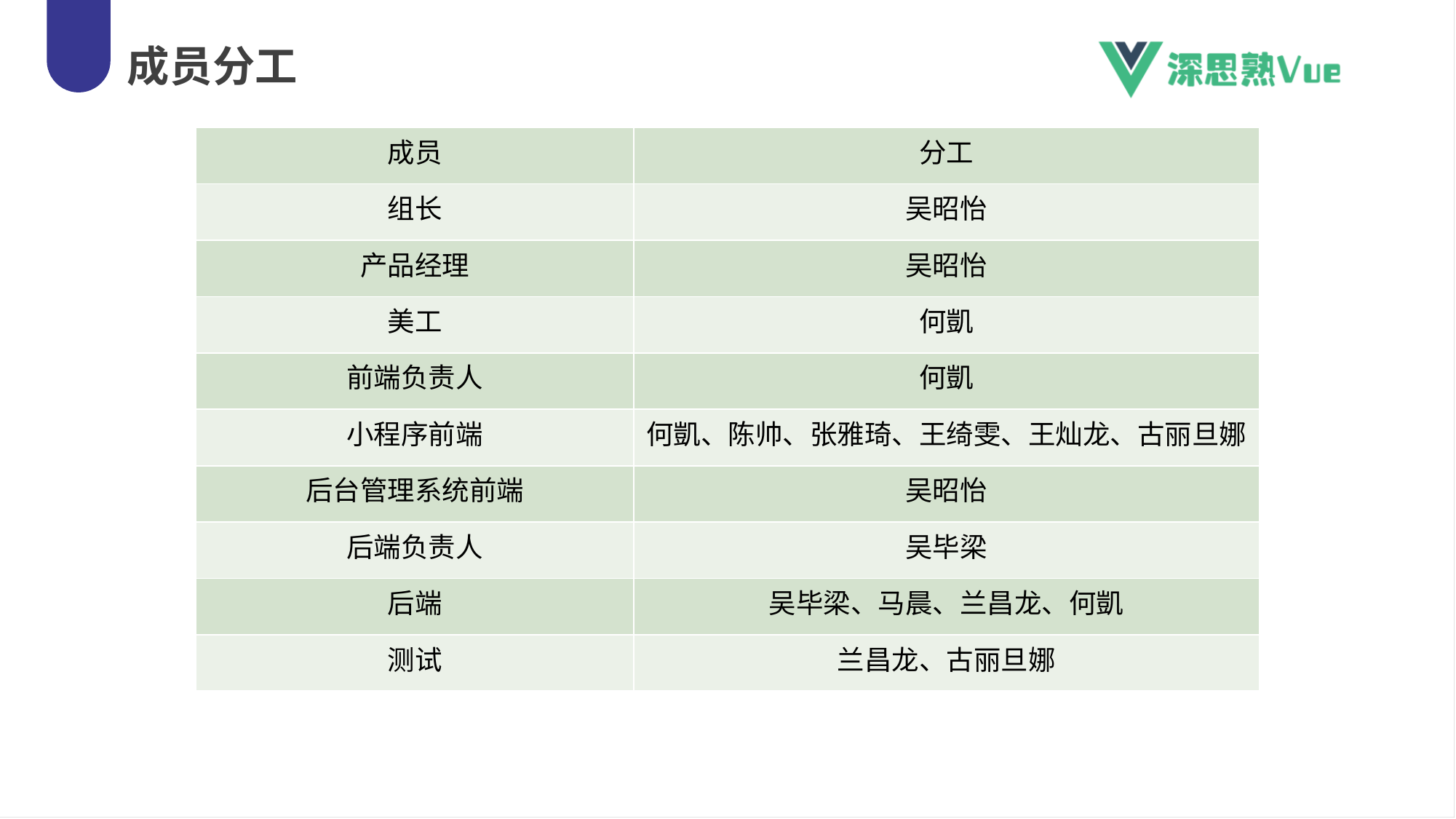

成员分工
| 成员 | 分工 |
| --- | --- |
| 组长 | 吴昭怡 |
| 产品经理 | 吴昭怡 |
| 美工 | 何凱 |
| 前端负责人 | 何凱 |
| 小程序前端 | 何凱、陈帅、张雅琦、王绮雯、王灿龙、古丽旦娜 |
| 后台管理系统前端 | 吴昭怡 |
| 后端负责人 | 吴毕梁 |
| 后端 | 吴毕梁、马晨、兰昌龙、何凱 |
| 测试 | 兰昌龙、古丽旦娜 |